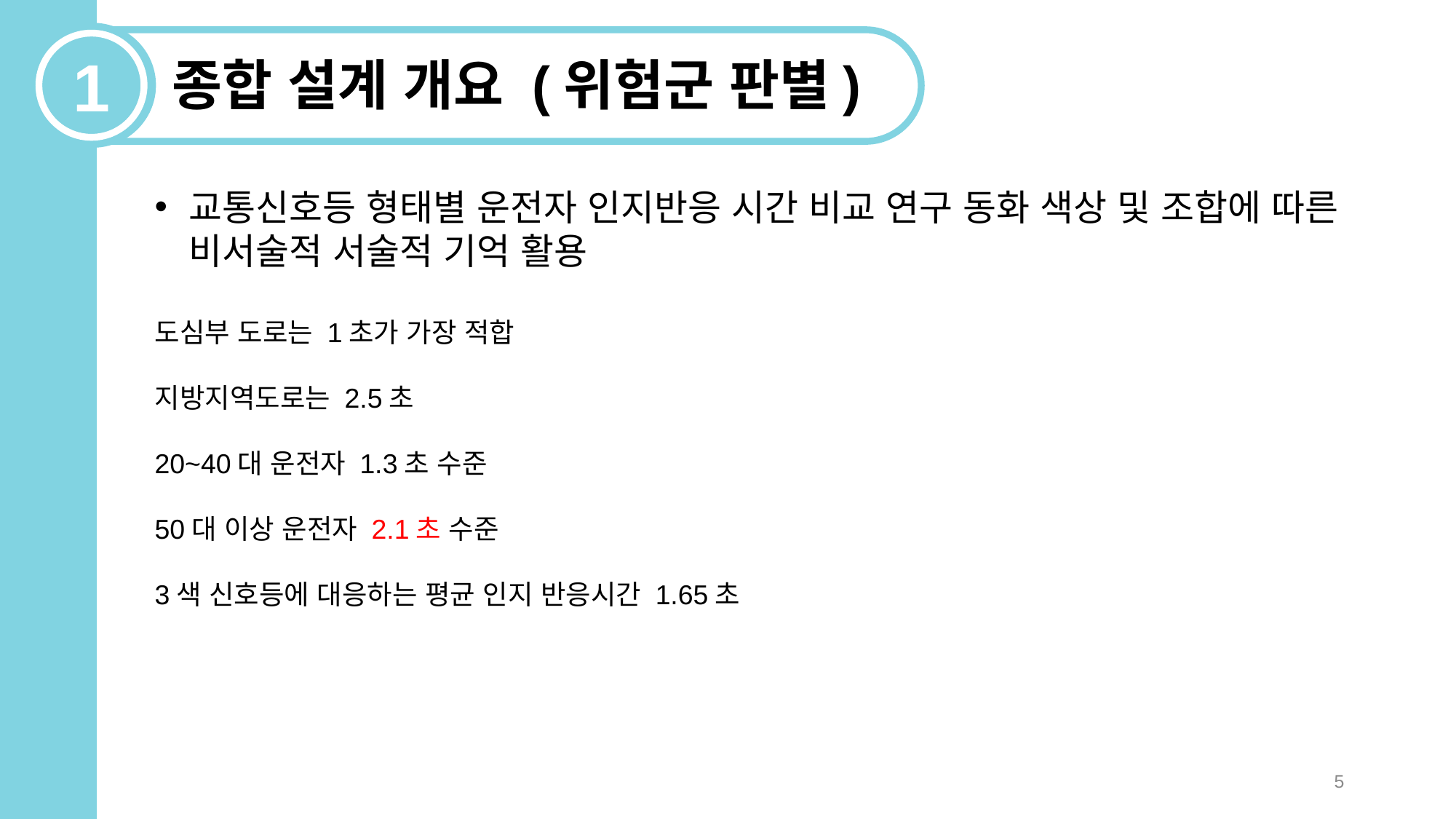

1
종합 설계 개요 (위험군 판별)
교통신호등 형태별 운전자 인지반응 시간 비교 연구 동화 색상 및 조합에 따른 비서술적 서술적 기억 활용
도심부 도로는 1초가 가장 적합

지방지역도로는 2.5초

20~40대 운전자 1.3초 수준

50대 이상 운전자 2.1초 수준

3색 신호등에 대응하는 평균 인지 반응시간 1.65초

5